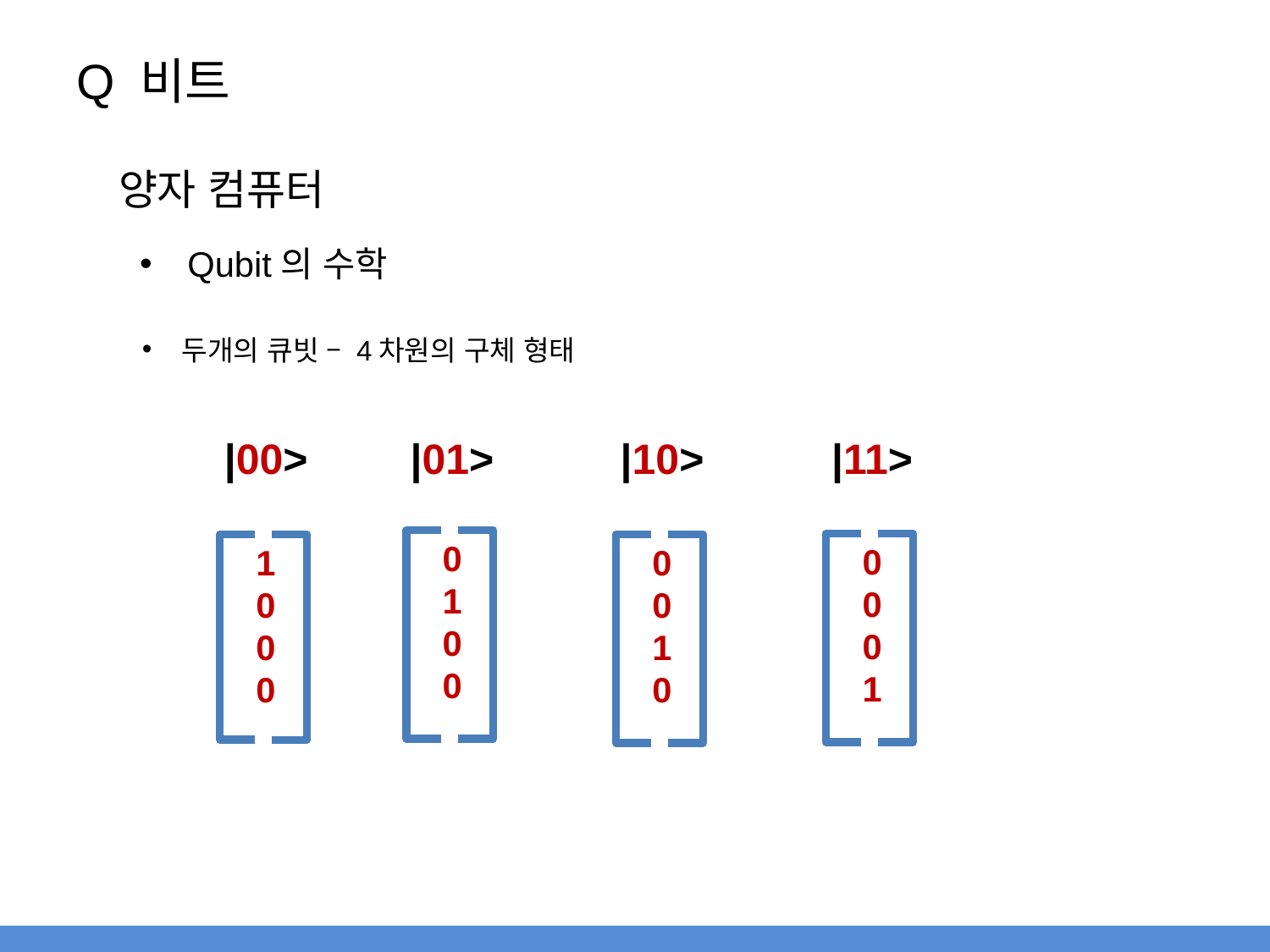

# Q 비트
양자 컴퓨터
Qubit의 수학
두개의 큐빗 – 4차원의 구체 형태
|11>
|10>
|01>
|00>

0
1
0
0

0
0
0
1

1
0
0
0

0
0
1
0